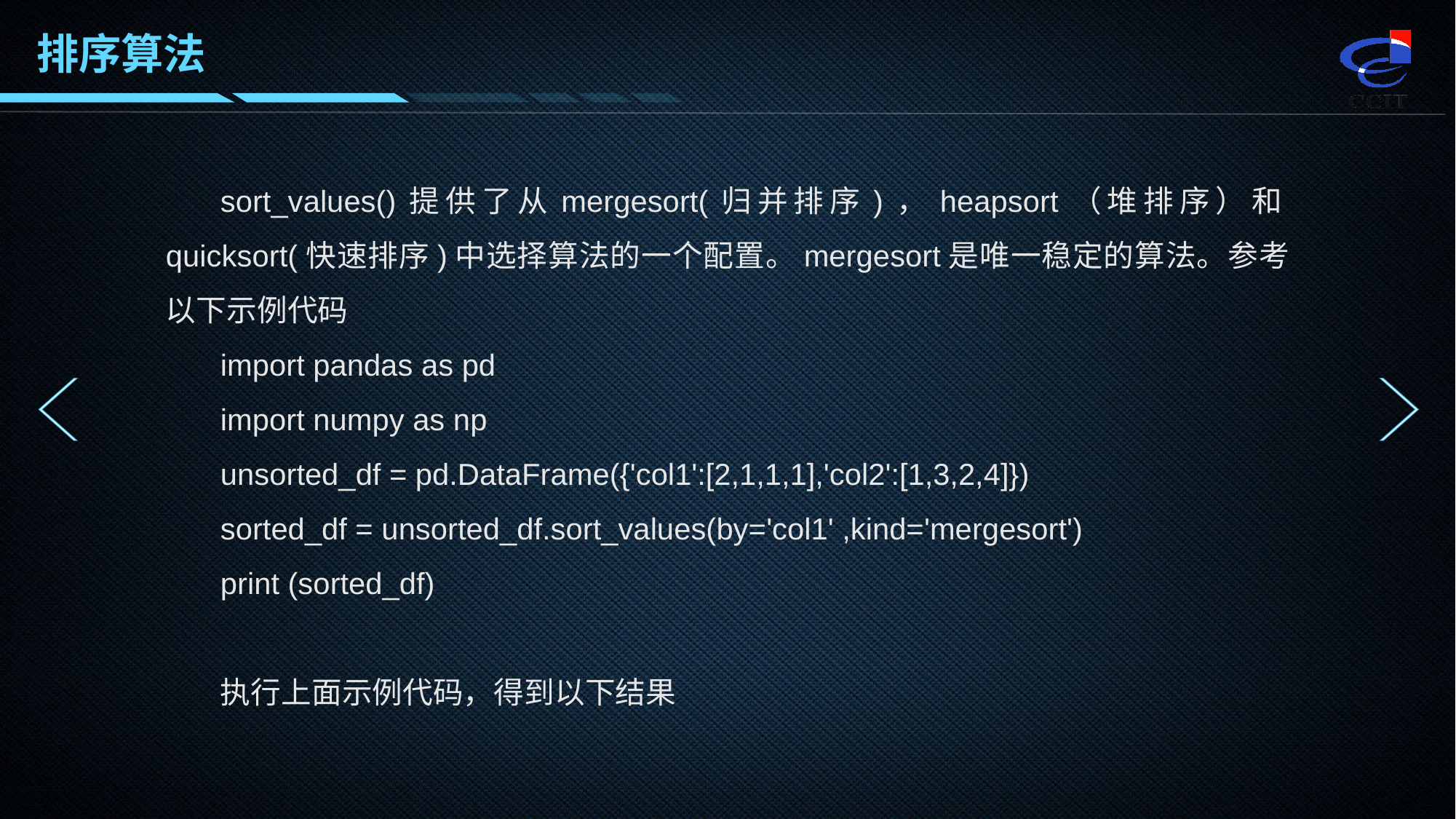

排序算法
sort_values()提供了从mergesort(归并排序)，heapsort（堆排序）和quicksort(快速排序)中选择算法的一个配置。mergesort是唯一稳定的算法。参考以下示例代码
import pandas as pd
import numpy as np
unsorted_df = pd.DataFrame({'col1':[2,1,1,1],'col2':[1,3,2,4]})
sorted_df = unsorted_df.sort_values(by='col1' ,kind='mergesort')
print (sorted_df)

执行上面示例代码，得到以下结果